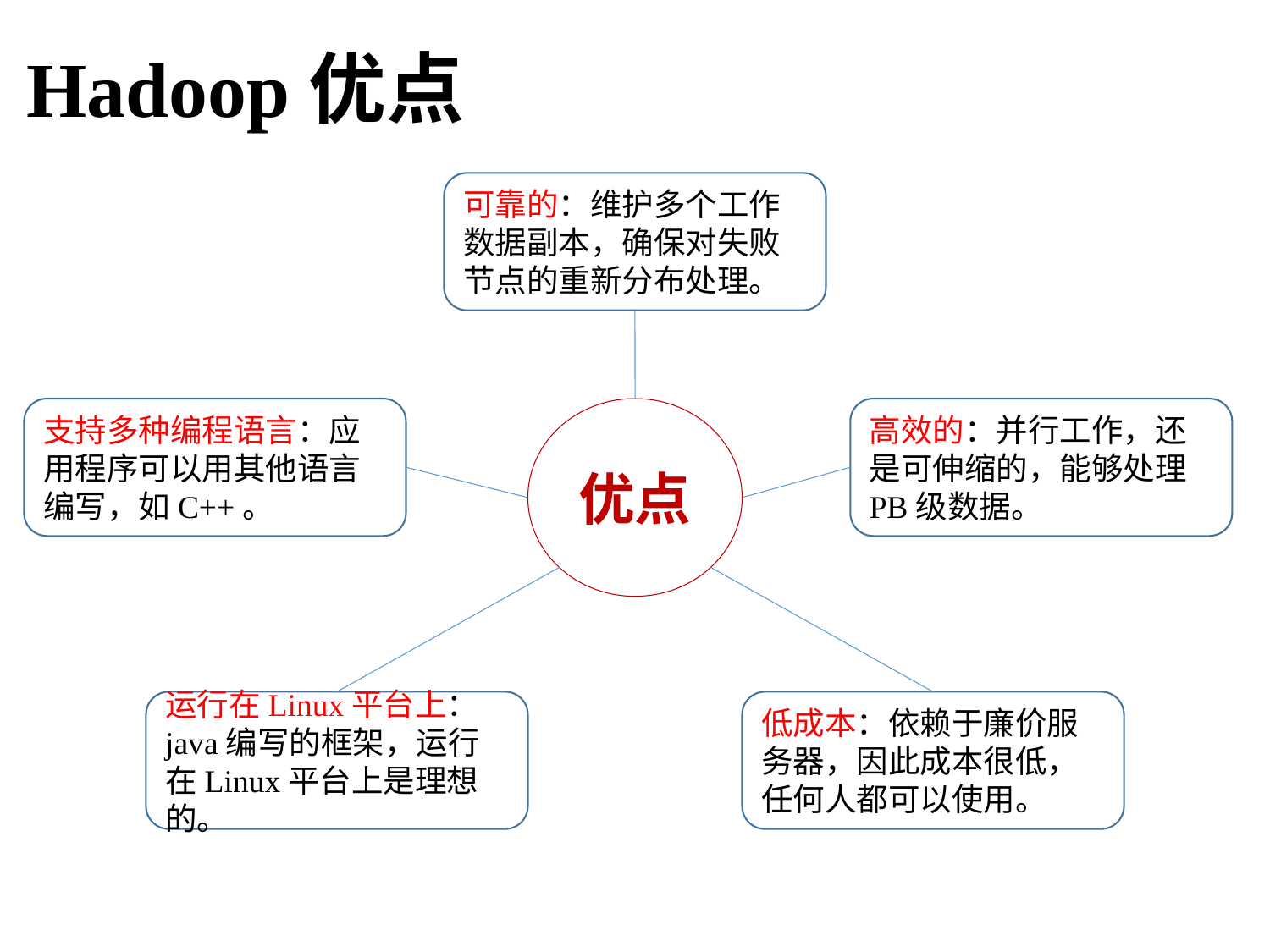

Hadoop优点

可靠的：维护多个工作数据副本，确保对失败节点的重新分布处理。
支持多种编程语言：应用程序可以用其他语言编写，如C++。
优点
高效的：并行工作，还是可伸缩的，能够处理PB级数据。
运行在Linux平台上：java编写的框架，运行在Linux平台上是理想的。
低成本：依赖于廉价服务器，因此成本很低，任何人都可以使用。